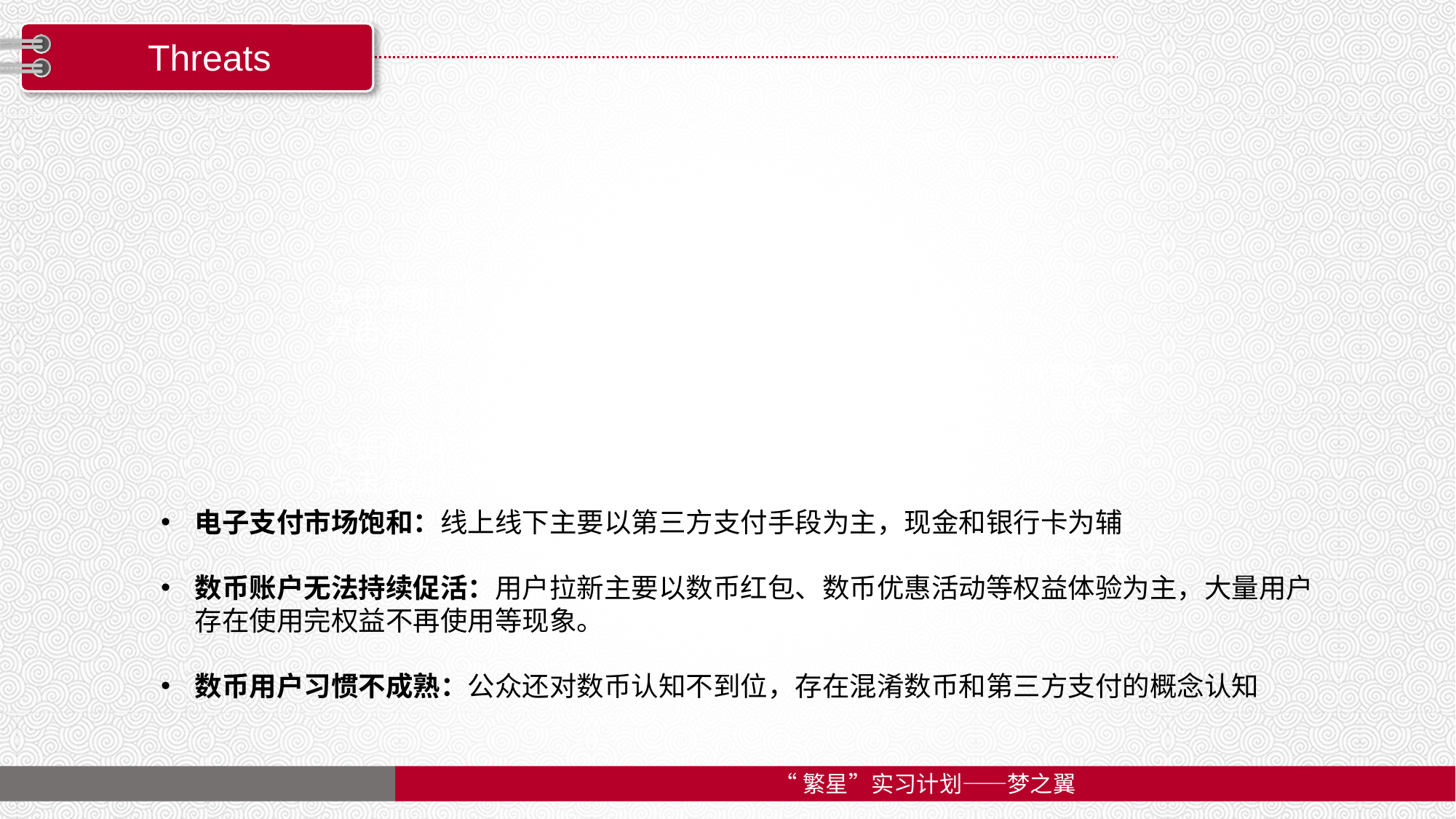

Threats

点击添加标题文字
点击添标题文字

点击添加标题文字
点击添加标题文字

点击添加标题文字
点击添加标题文字

电子支付市场饱和：线上线下主要以第三方支付手段为主，现金和银行卡为辅

数币账户无法持续促活：用户拉新主要以数币红包、数币优惠活动等权益体验为主，大量用户存在使用完权益不再使用等现象。

数币用户习惯不成熟：公众还对数币认知不到位，存在混淆数币和第三方支付的概念认知

点击添加标题文字
点击添加标题文字